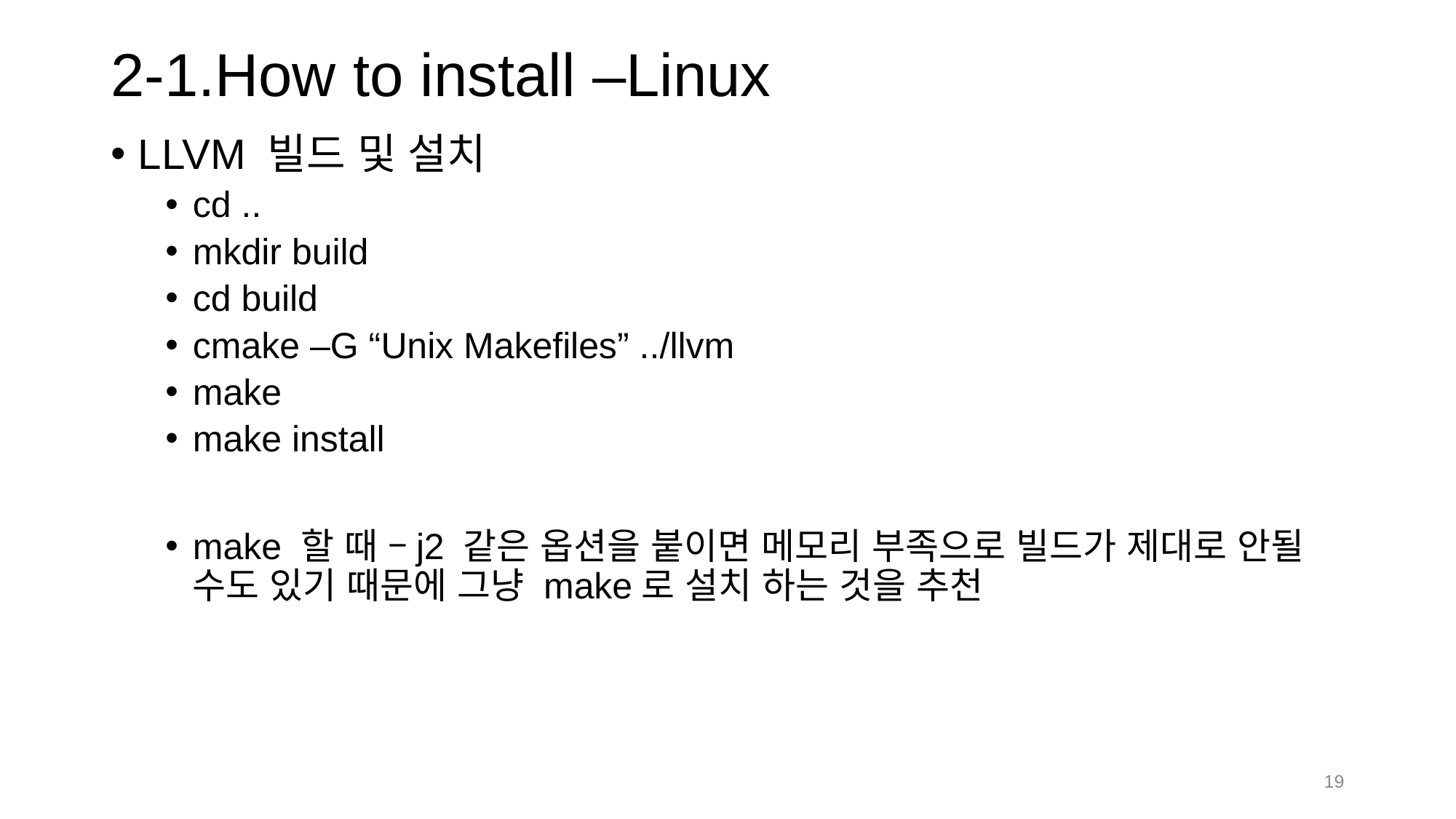

# 2-1.How to install –Linux
LLVM 빌드 및 설치
cd ..
mkdir build
cd build
cmake –G “Unix Makefiles” ../llvm
make
make install

make 할 때 –j2 같은 옵션을 붙이면 메모리 부족으로 빌드가 제대로 안될 수도 있기 때문에 그냥 make로 설치 하는 것을 추천
19